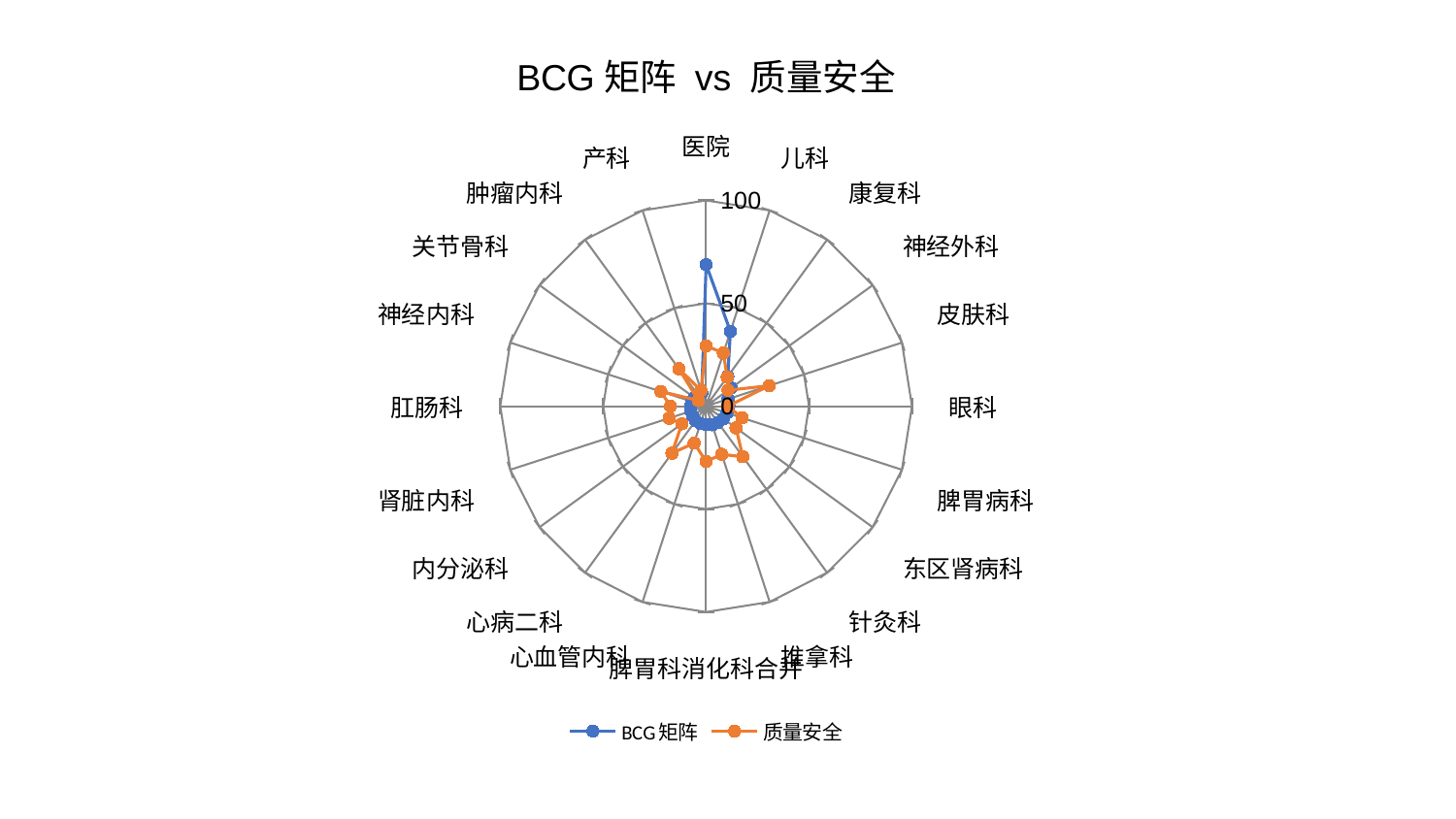

### Chart: BCG矩阵 vs 质量安全

| Category | BCG矩阵 | 质量安全 |
|---|---|---|
| 医院 | 68.7812224749006 | 29.358792742282596 |
| 儿科 | 38.2010952766688 | 27.175731953318056 |
| 康复科 | 17.943961882253827 | 17.44321957363705 |
| 神经外科 | 15.10363002862108 | 13.156313618453243 |
| 皮肤科 | 11.222353493553474 | 32.23063679701193 |
| 眼科 | 11.05108800318126 | 10.566331542304203 |
| 脾胃病科 | 10.648252202663619 | 18.443710396360512 |
| 东区肾病科 | 10.337133163918018 | 17.936997293846588 |
| 针灸科 | 9.74092467903186 | 30.388383248553605 |
| 推拿科 | 9.51352976626615 | 24.602556628532408 |
| 脾胃科消化科合并 | 8.888313474909719 | 26.882185115318304 |
| 心血管内科 | 8.849112645624947 | 18.902629607891313 |
| 心病二科 | 8.762477100294253 | 28.24858382206984 |
| 内分泌科 | 8.062639965557949 | 14.590413838465633 |
| 肾脏内科 | 7.821491425863195 | 18.89172502584815 |
| 肛肠科 | 7.562702266907679 | 17.316770225380452 |
| 神经内科 | 7.51412185612882 | 23.13099070037743 |
| 关节骨科 | 7.1619004933119985 | 4.6740003047062375 |
| 肿瘤内科 | 6.891810940235967 | 22.50086829052608 |
| 产科 | 6.859037002619723 | 8.046027163775765 |
76